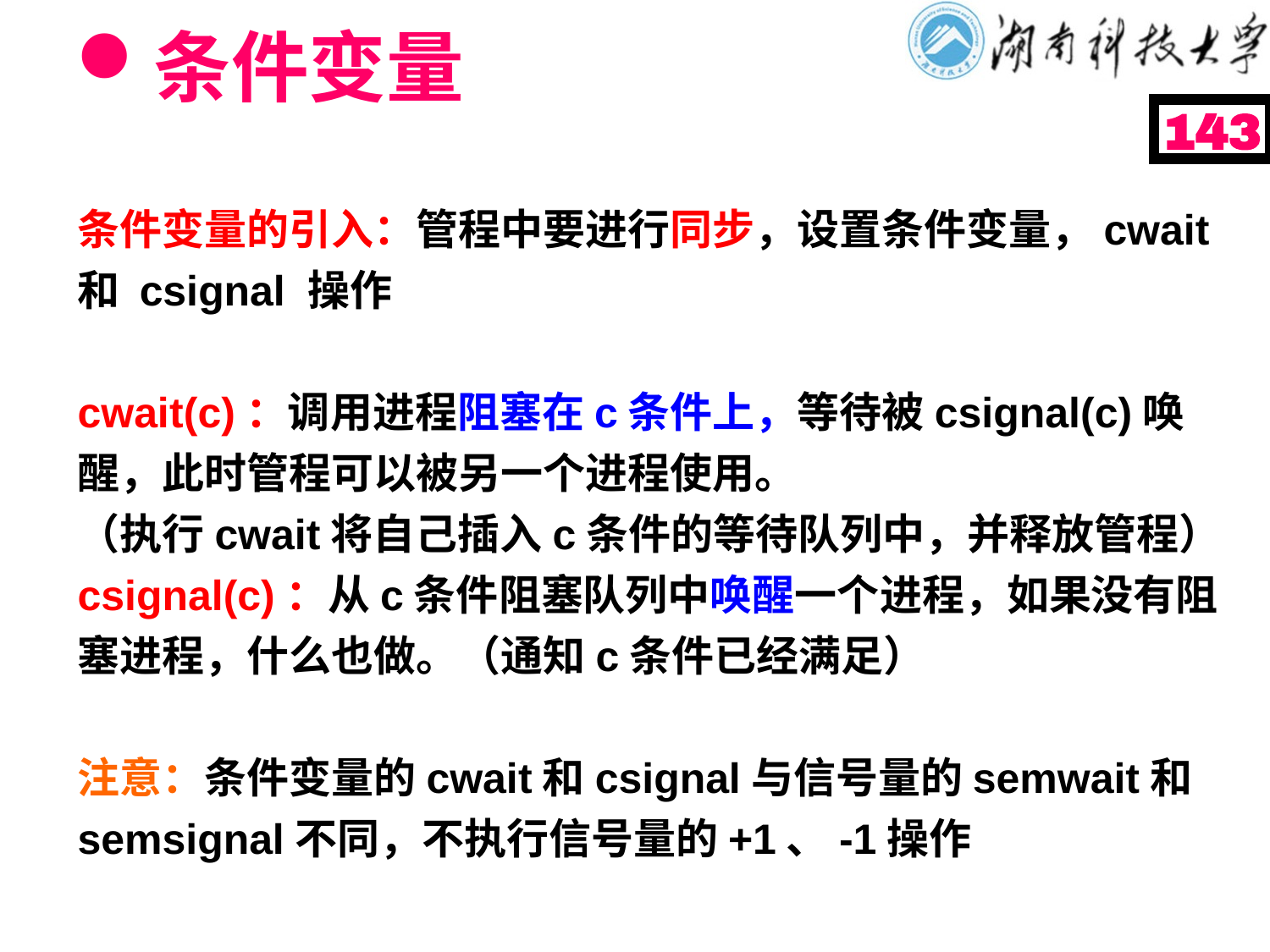

# 条件变量
143
条件变量的引入：管程中要进行同步，设置条件变量，cwait 和 csignal 操作

cwait(c)：调用进程阻塞在c条件上，等待被csignal(c)唤醒，此时管程可以被另一个进程使用。
（执行cwait将自己插入c条件的等待队列中，并释放管程）
csignal(c)：从c条件阻塞队列中唤醒一个进程，如果没有阻塞进程，什么也做。（通知c条件已经满足）

注意：条件变量的cwait和csignal与信号量的semwait和semsignal不同，不执行信号量的+1、-1操作